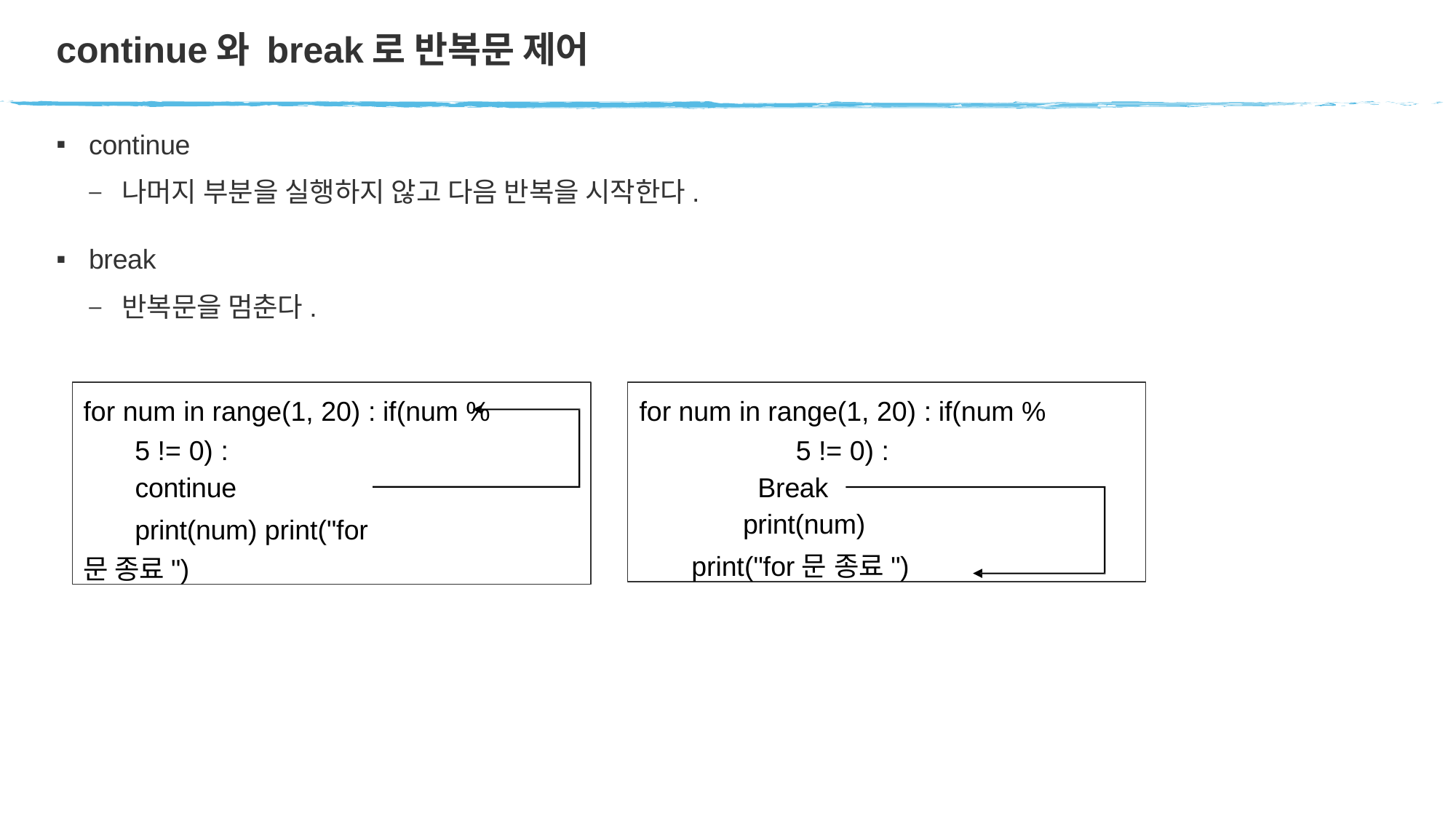

# continue와 break로 반복문 제어
continue
나머지 부분을 실행하지 않고 다음 반복을 시작한다.
break
반복문을 멈춘다.
for num in range(1, 20) : if(num % 5 != 0) :
continue
print(num) print("for문 종료")
for num in range(1, 20) : if(num % 5 != 0) :
Break
    print(num)
     print("for문 종료")